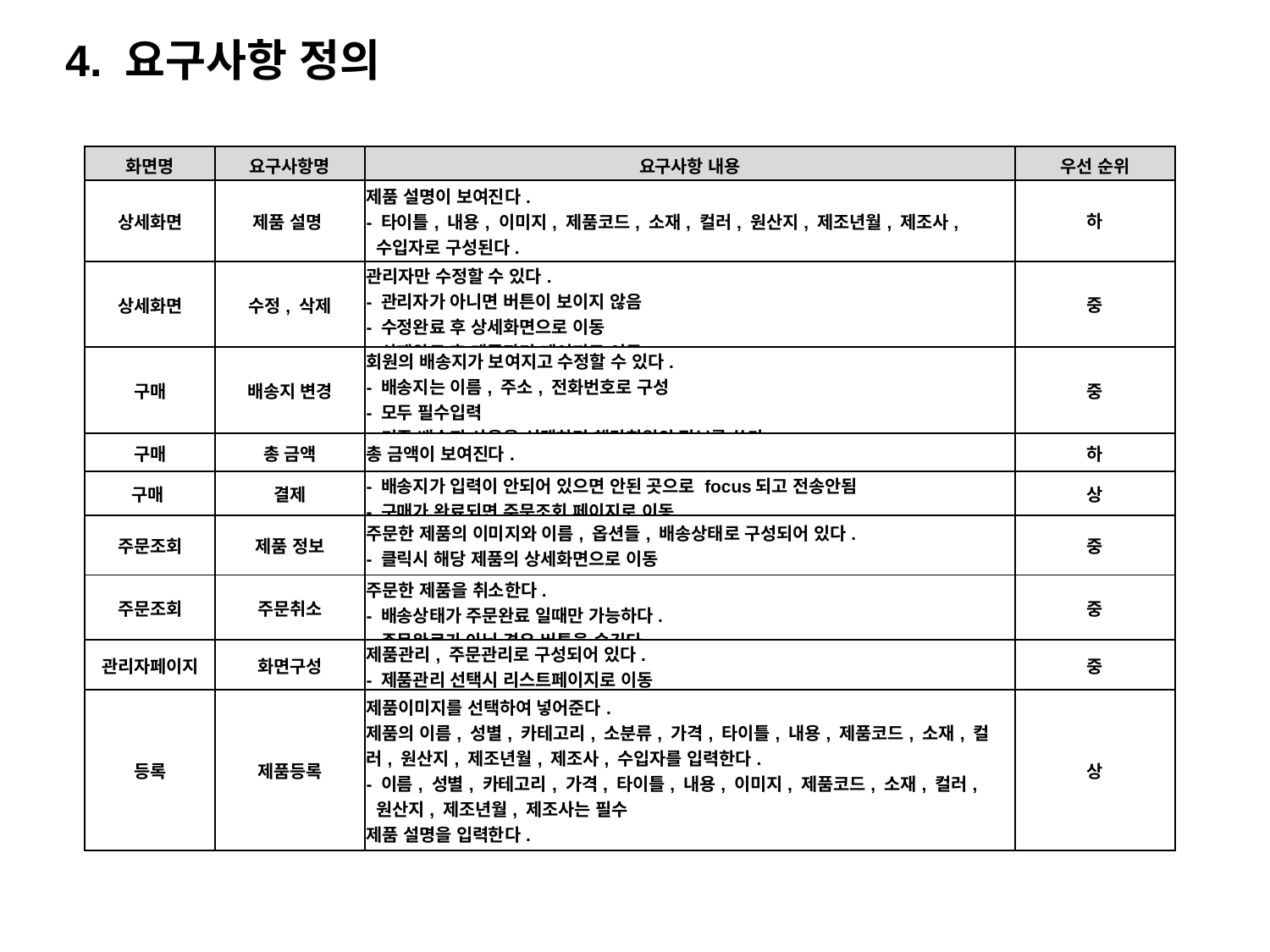

4. 요구사항 정의
| 화면명 | 요구사항명 | 요구사항 내용 | 우선 순위 |
| --- | --- | --- | --- |
| 상세화면 | 제품 설명 | 제품 설명이 보여진다. - 타이틀, 내용, 이미지, 제품코드, 소재, 컬러, 원산지, 제조년월, 제조사, 수입자로 구성된다. | 하 |
| 상세화면 | 수정, 삭제 | 관리자만 수정할 수 있다. - 관리자가 아니면 버튼이 보이지 않음 - 수정완료 후 상세화면으로 이동 - 삭제완료 후 제품관리 페이지로 이동 | 중 |
| 구매 | 배송지 변경 | 회원의 배송지가 보여지고 수정할 수 있다. - 배송지는 이름, 주소, 전화번호로 구성 - 모두 필수입력 - 기존 배송지 사용을 선택하면 해당회원의 정보를 쓴다. | 중 |
| 구매 | 총 금액 | 총 금액이 보여진다. | 하 |
| 구매 | 결제 | - 배송지가 입력이 안되어 있으면 안된 곳으로 focus되고 전송안됨 - 구매가 완료되면 주문조회 페이지로 이동 | 상 |
| 주문조회 | 제품 정보 | 주문한 제품의 이미지와 이름, 옵션들, 배송상태로 구성되어 있다. - 클릭시 해당 제품의 상세화면으로 이동 | 중 |
| 주문조회 | 주문취소 | 주문한 제품을 취소한다. - 배송상태가 주문완료 일때만 가능하다. - 주문완료가 아닐 경우 버튼을 숨긴다. | 중 |
| 관리자페이지 | 화면구성 | 제품관리, 주문관리로 구성되어 있다. - 제품관리 선택시 리스트페이지로 이동 | 중 |
| 등록 | 제품등록 | 제품이미지를 선택하여 넣어준다. 제품의 이름, 성별, 카테고리, 소분류, 가격, 타이틀, 내용, 제품코드, 소재, 컬러, 원산지, 제조년월, 제조사, 수입자를 입력한다. - 이름, 성별, 카테고리, 가격, 타이틀, 내용, 이미지, 제품코드, 소재, 컬러, 원산지, 제조년월, 제조사는 필수 제품 설명을 입력한다. | 상 |